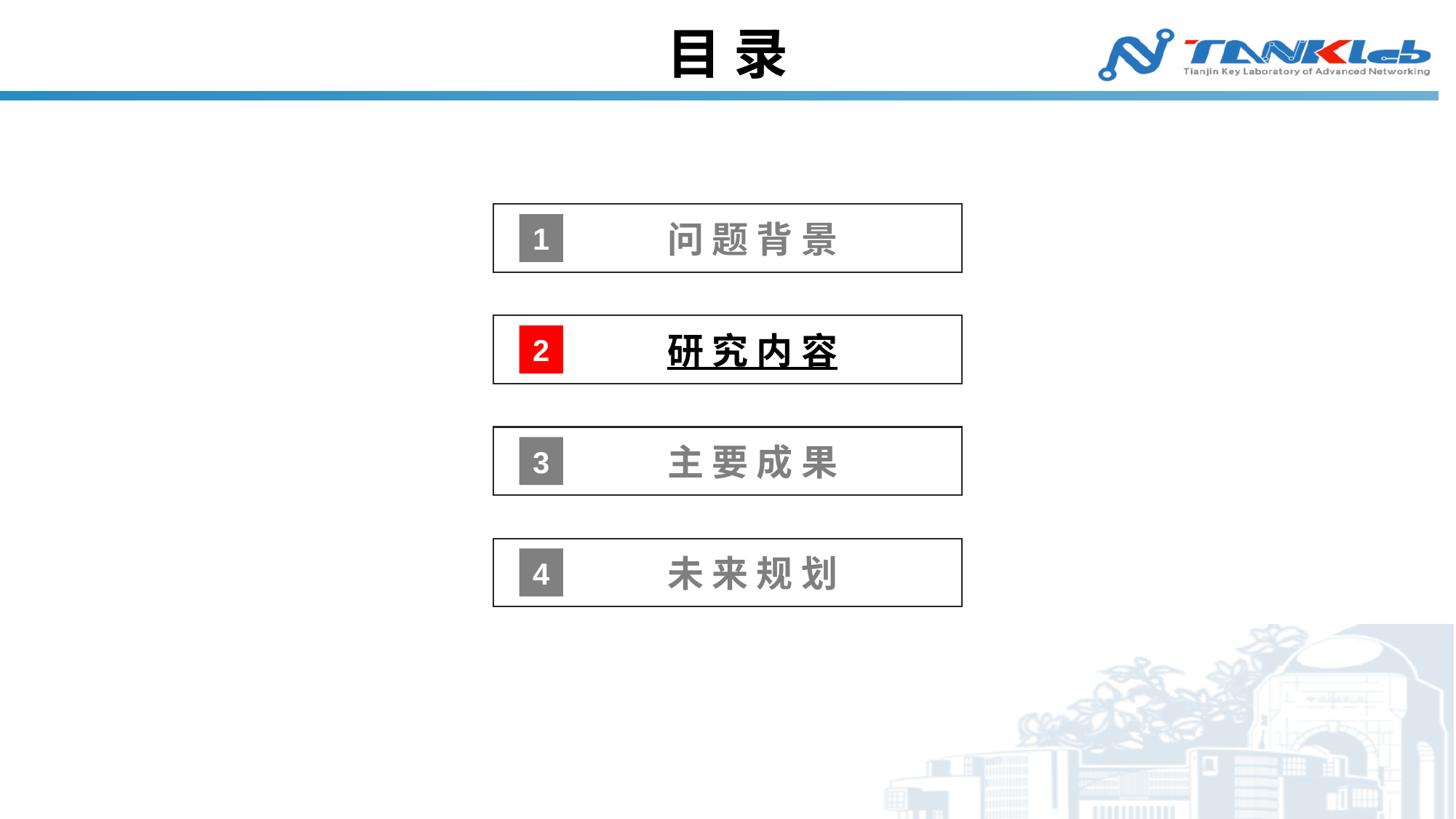

目 录
     问 题 背 景
1
     研 究 内 容
2
     主 要 成 果
3
     未 来 规 划
4
6